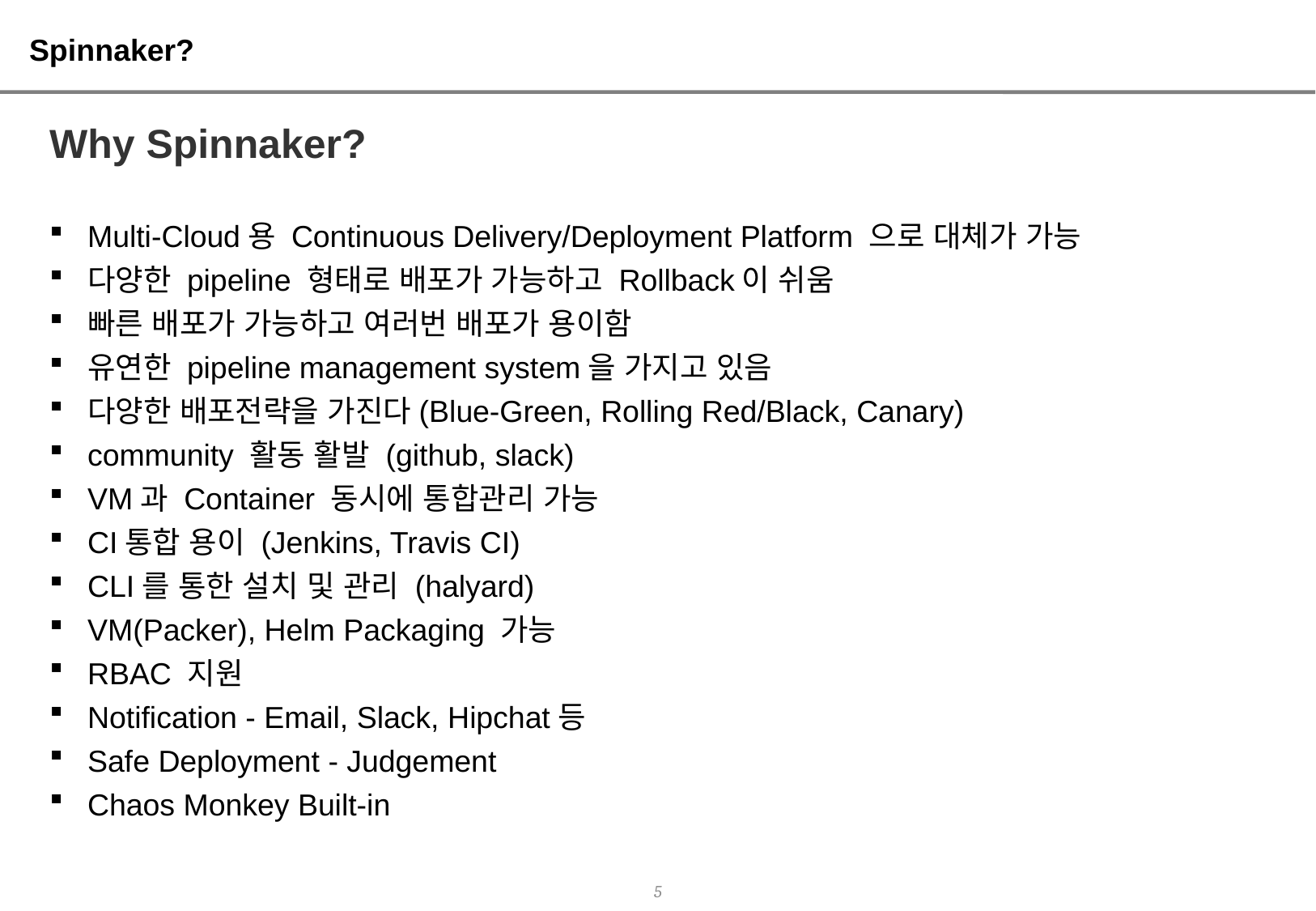

# Spinnaker?
Why Spinnaker?

Multi-Cloud용 Continuous Delivery/Deployment Platform 으로 대체가 가능
다양한 pipeline 형태로 배포가 가능하고 Rollback이 쉬움
빠른 배포가 가능하고 여러번 배포가 용이함
유연한 pipeline management system을 가지고 있음
다양한 배포전략을 가진다(Blue-Green, Rolling Red/Black, Canary)
community 활동 활발 (github, slack)
VM과 Container 동시에 통합관리 가능
CI통합 용이 (Jenkins, Travis CI)
CLI를 통한 설치 및 관리 (halyard)
VM(Packer), Helm Packaging 가능
RBAC 지원
Notification - Email, Slack, Hipchat등
Safe Deployment - Judgement
Chaos Monkey Built-in